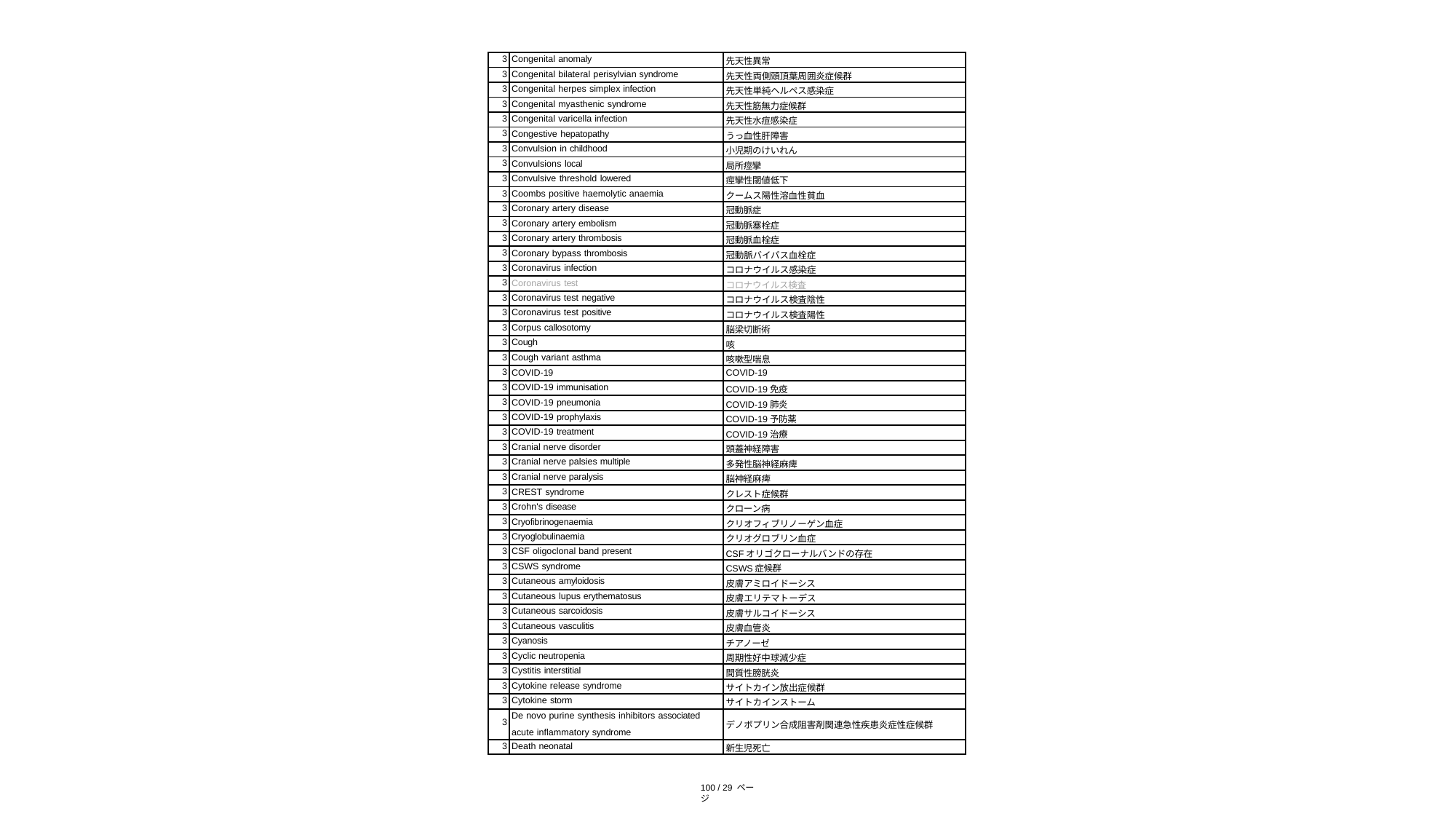

| 3 | Congenital anomaly | 先天性異常 |
| --- | --- | --- |
| 3 | Congenital bilateral perisylvian syndrome | 先天性両側頭頂葉周囲炎症候群 |
| 3 | Congenital herpes simplex infection | 先天性単純ヘルペス感染症 |
| 3 | Congenital myasthenic syndrome | 先天性筋無力症候群 |
| 3 | Congenital varicella infection | 先天性水痘感染症 |
| 3 | Congestive hepatopathy | うっ血性肝障害 |
| 3 | Convulsion in childhood | 小児期のけいれん |
| 3 | Convulsions local | 局所痙攣 |
| 3 | Convulsive threshold lowered | 痙攣性閾値低下 |
| 3 | Coombs positive haemolytic anaemia | クームス陽性溶血性貧血 |
| 3 | Coronary artery disease | 冠動脈症 |
| 3 | Coronary artery embolism | 冠動脈塞栓症 |
| 3 | Coronary artery thrombosis | 冠動脈血栓症 |
| 3 | Coronary bypass thrombosis | 冠動脈バイパス血栓症 |
| 3 | Coronavirus infection | コロナウイルス感染症 |
| 3 | Coronavirus test | コロナウイルス検査 |
| 3 | Coronavirus test negative | コロナウイルス検査陰性 |
| 3 | Coronavirus test positive | コロナウイルス検査陽性 |
| 3 | Corpus callosotomy | 脳梁切断術 |
| 3 | Cough | 咳 |
| 3 | Cough variant asthma | 咳嗽型喘息 |
| 3 | COVID-19 | COVID-19 |
| 3 | COVID-19 immunisation | COVID-19免疫 |
| 3 | COVID-19 pneumonia | COVID-19肺炎 |
| 3 | COVID-19 prophylaxis | COVID-19予防薬 |
| 3 | COVID-19 treatment | COVID-19治療 |
| 3 | Cranial nerve disorder | 頭蓋神経障害 |
| 3 | Cranial nerve palsies multiple | 多発性脳神経麻痺 |
| 3 | Cranial nerve paralysis | 脳神経麻痺 |
| 3 | CREST syndrome | クレスト症候群 |
| 3 | Crohn's disease | クローン病 |
| 3 | Cryofibrinogenaemia | クリオフィブリノーゲン血症 |
| 3 | Cryoglobulinaemia | クリオグロブリン血症 |
| 3 | CSF oligoclonal band present | CSFオリゴクローナルバンドの存在 |
| 3 | CSWS syndrome | CSWS症候群 |
| 3 | Cutaneous amyloidosis | 皮膚アミロイドーシス |
| 3 | Cutaneous lupus erythematosus | 皮膚エリテマトーデス |
| 3 | Cutaneous sarcoidosis | 皮膚サルコイドーシス |
| 3 | Cutaneous vasculitis | 皮膚血管炎 |
| 3 | Cyanosis | チアノーゼ |
| 3 | Cyclic neutropenia | 周期性好中球減少症 |
| 3 | Cystitis interstitial | 間質性膀胱炎 |
| 3 | Cytokine release syndrome | サイトカイン放出症候群 |
| 3 | Cytokine storm | サイトカインストーム |
| 3 | De novo purine synthesis inhibitors associated acute inflammatory syndrome | デノボプリン合成阻害剤関連急性疾患炎症性症候群 |
| 3 | Death neonatal | 新生児死亡 |
100 / 29 ページ